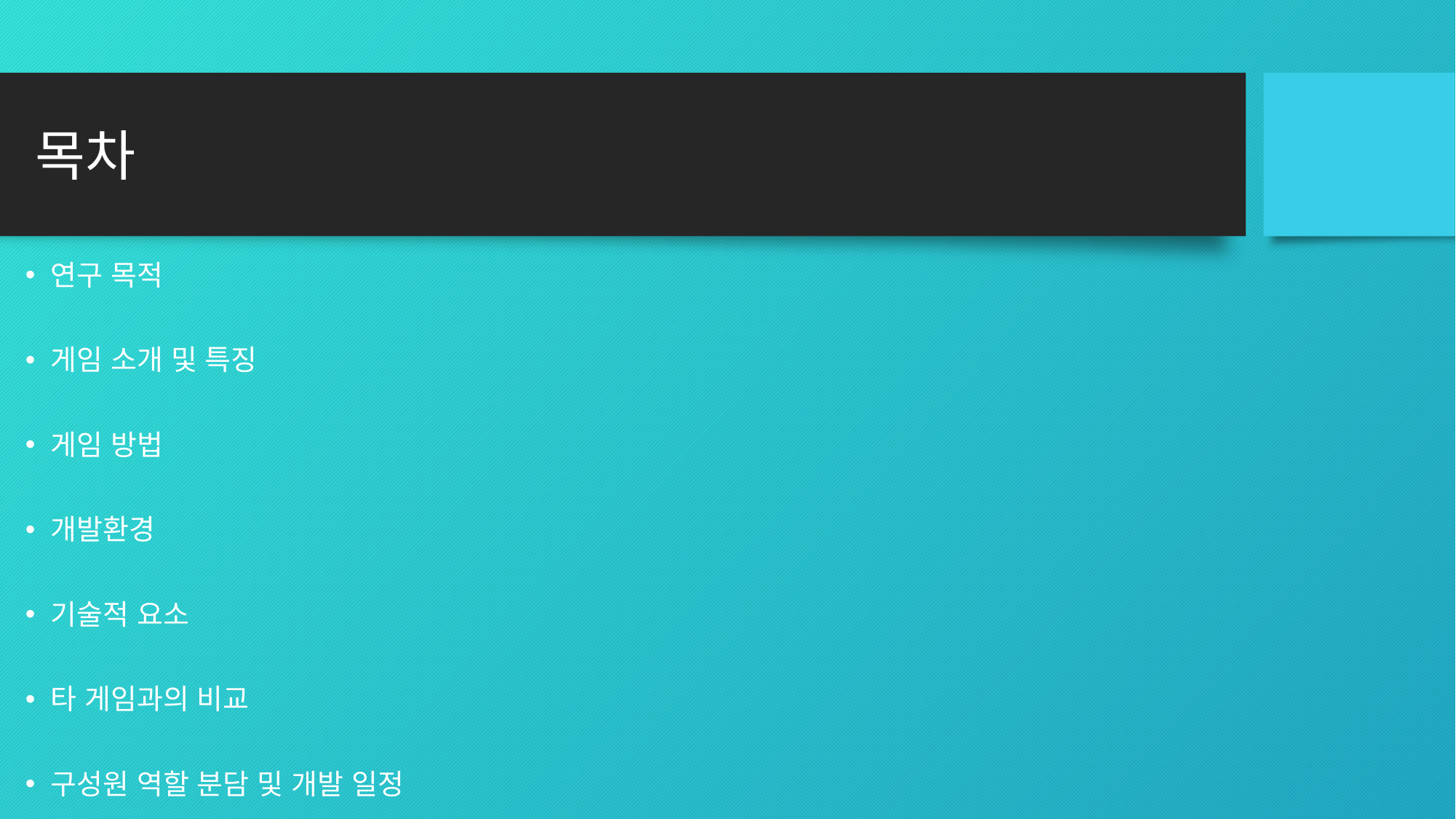

# 목차
연구 목적

게임 소개 및 특징

게임 방법

개발환경

기술적 요소

타 게임과의 비교

구성원 역할 분담 및 개발 일정